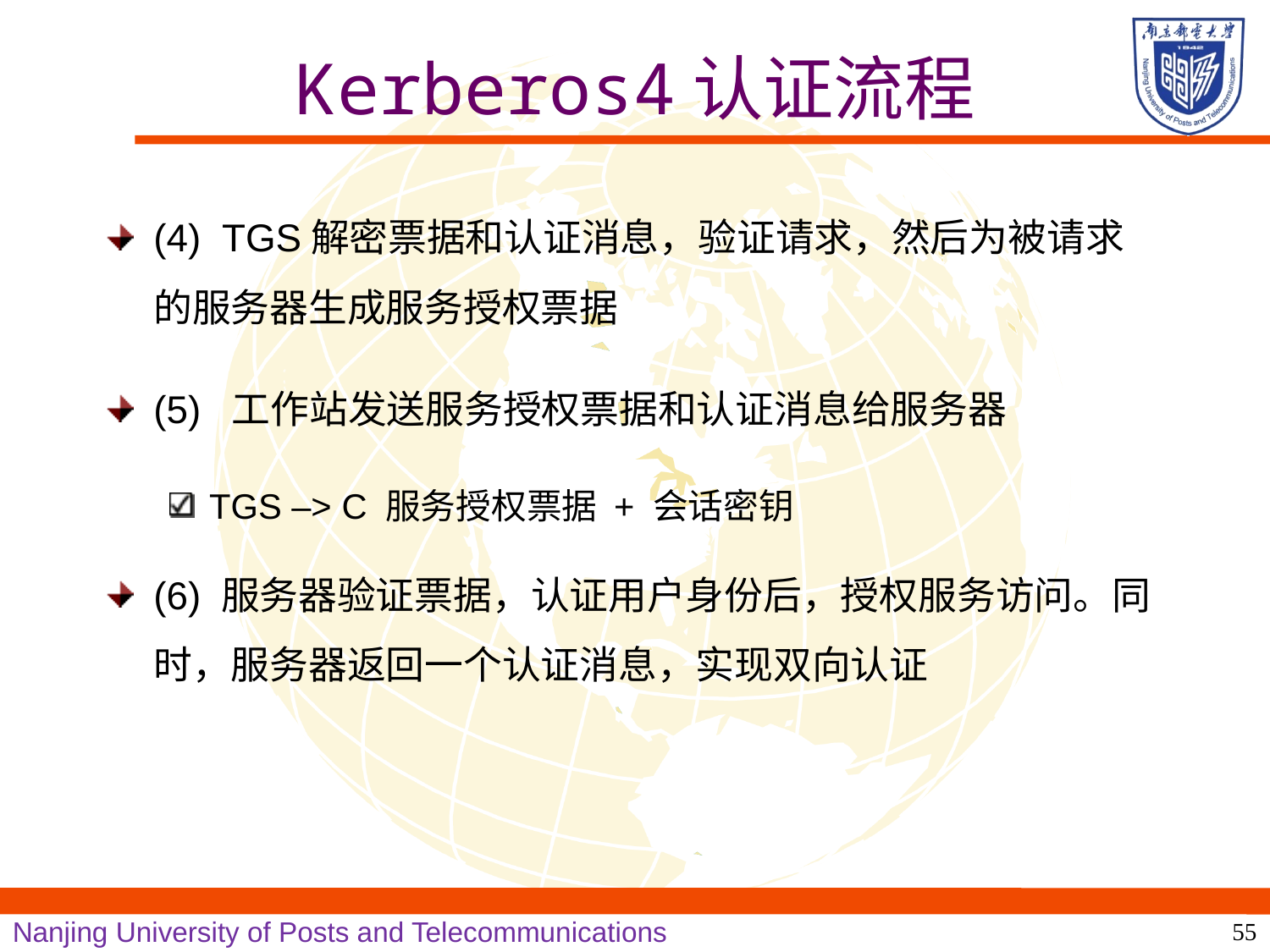

# Kerberos4认证流程
(4)  TGS解密票据和认证消息，验证请求，然后为被请求的服务器生成服务授权票据
(5)  工作站发送服务授权票据和认证消息给服务器
TGS –> C 服务授权票据 + 会话密钥
(6) 服务器验证票据，认证用户身份后，授权服务访问。同时，服务器返回一个认证消息，实现双向认证
55